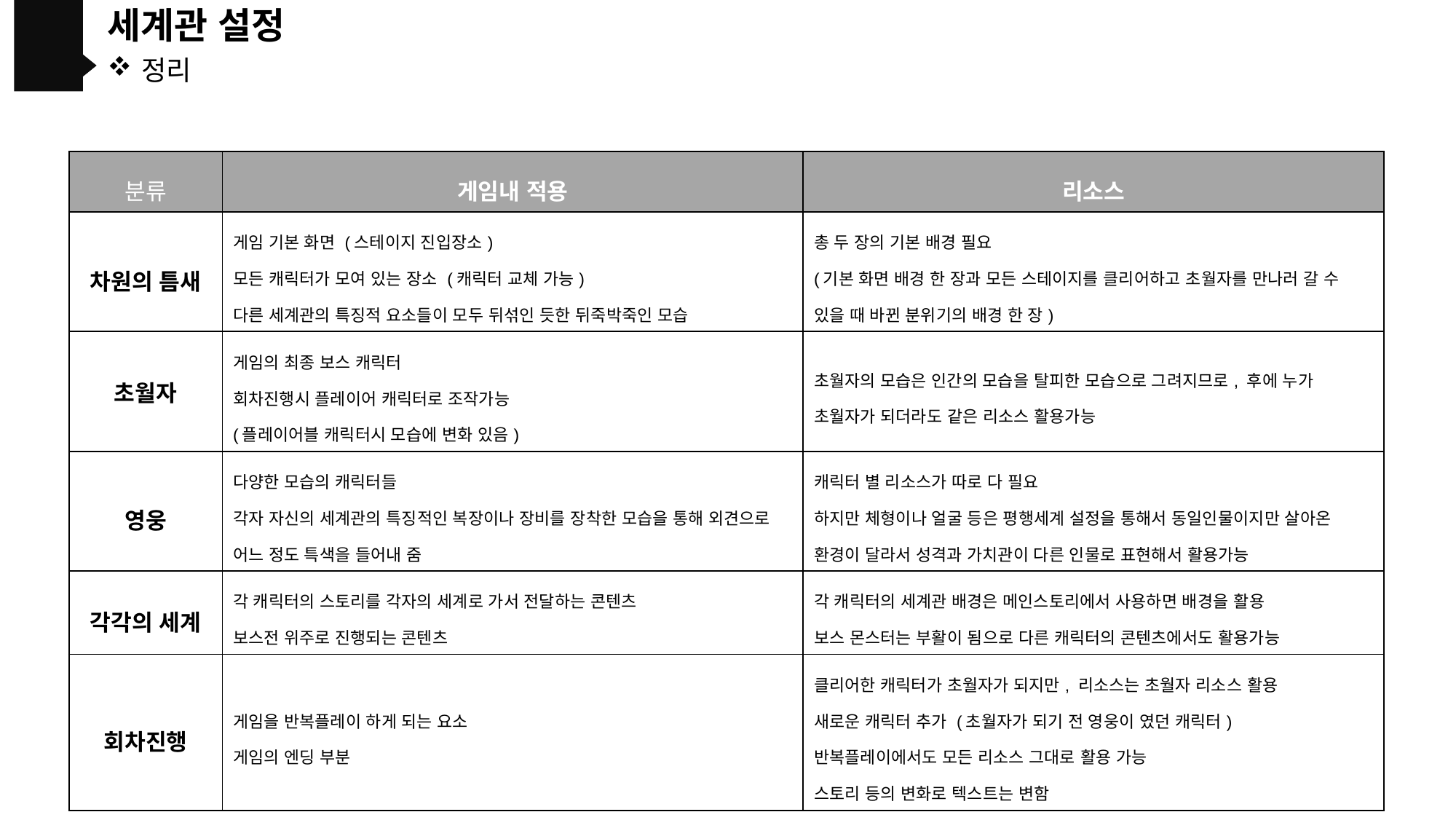

세계관 설정
정리
| 분류 | 게임내 적용 | 리소스 |
| --- | --- | --- |
| 차원의 틈새 | 게임 기본 화면 (스테이지 진입장소) 모든 캐릭터가 모여 있는 장소 (캐릭터 교체 가능) 다른 세계관의 특징적 요소들이 모두 뒤섞인 듯한 뒤죽박죽인 모습 | 총 두 장의 기본 배경 필요 (기본 화면 배경 한 장과 모든 스테이지를 클리어하고 초월자를 만나러 갈 수 있을 때 바뀐 분위기의 배경 한 장) |
| 초월자 | 게임의 최종 보스 캐릭터 회차진행시 플레이어 캐릭터로 조작가능 (플레이어블 캐릭터시 모습에 변화 있음) | 초월자의 모습은 인간의 모습을 탈피한 모습으로 그려지므로, 후에 누가 초월자가 되더라도 같은 리소스 활용가능 |
| 영웅 | 다양한 모습의 캐릭터들 각자 자신의 세계관의 특징적인 복장이나 장비를 장착한 모습을 통해 외견으로 어느 정도 특색을 들어내 줌 | 캐릭터 별 리소스가 따로 다 필요 하지만 체형이나 얼굴 등은 평행세계 설정을 통해서 동일인물이지만 살아온 환경이 달라서 성격과 가치관이 다른 인물로 표현해서 활용가능 |
| 각각의 세계 | 각 캐릭터의 스토리를 각자의 세계로 가서 전달하는 콘텐츠 보스전 위주로 진행되는 콘텐츠 | 각 캐릭터의 세계관 배경은 메인스토리에서 사용하면 배경을 활용 보스 몬스터는 부활이 됨으로 다른 캐릭터의 콘텐츠에서도 활용가능 |
| 회차진행 | 게임을 반복플레이 하게 되는 요소 게임의 엔딩 부분 | 클리어한 캐릭터가 초월자가 되지만, 리소스는 초월자 리소스 활용 새로운 캐릭터 추가 (초월자가 되기 전 영웅이 였던 캐릭터) 반복플레이에서도 모든 리소스 그대로 활용 가능 스토리 등의 변화로 텍스트는 변함 |